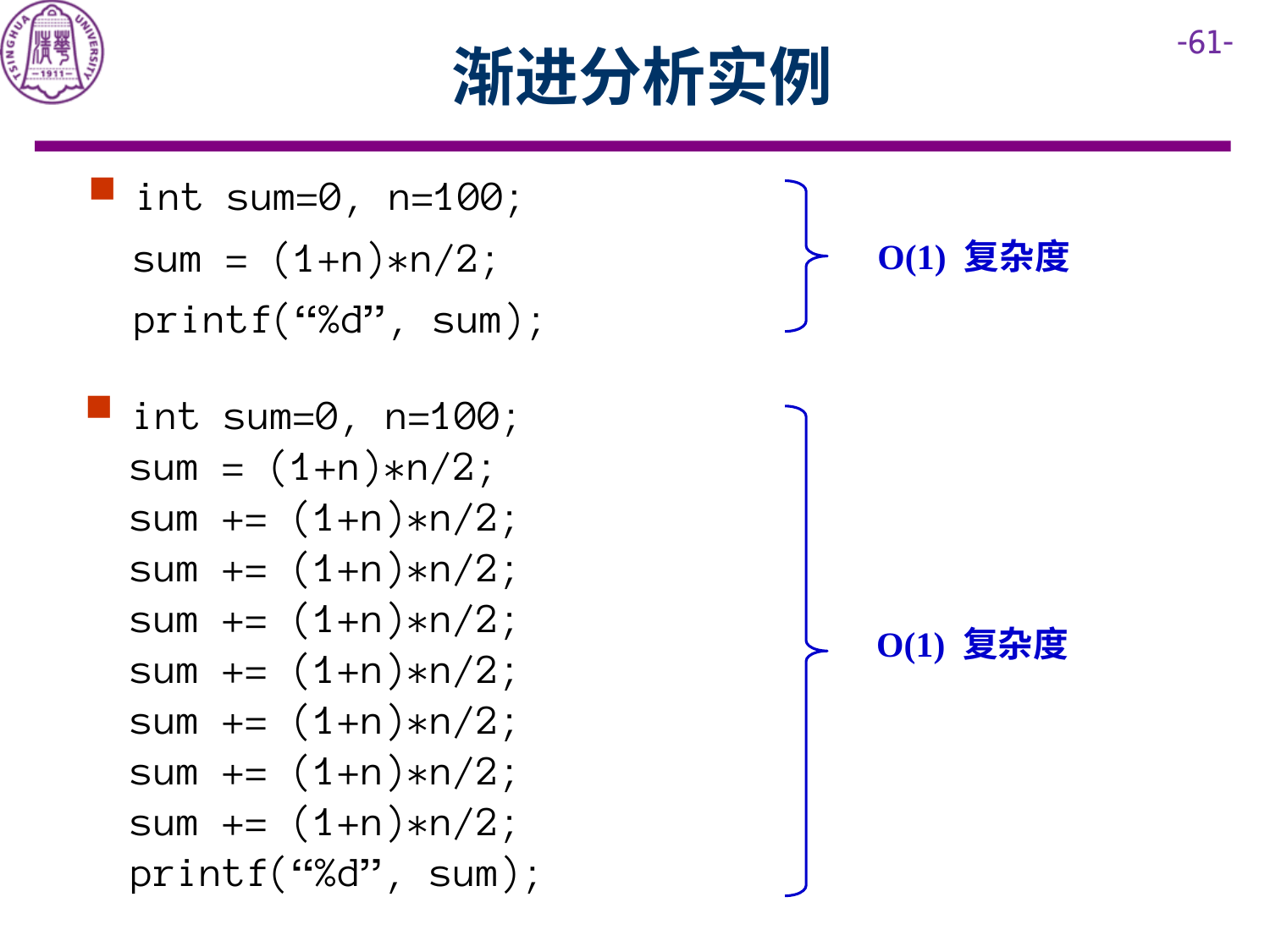

# 渐进分析实例
int sum=0, n=100;
  sum = (1+n)*n/2;
  printf(“%d”, sum);

O(1) 复杂度
int sum=0, n=100;
  sum = (1+n)*n/2;
  sum += (1+n)*n/2;
  sum += (1+n)*n/2;
  sum += (1+n)*n/2;
  sum += (1+n)*n/2;
  sum += (1+n)*n/2;
  sum += (1+n)*n/2;
  sum += (1+n)*n/2;
  printf(“%d”, sum);

O(1) 复杂度